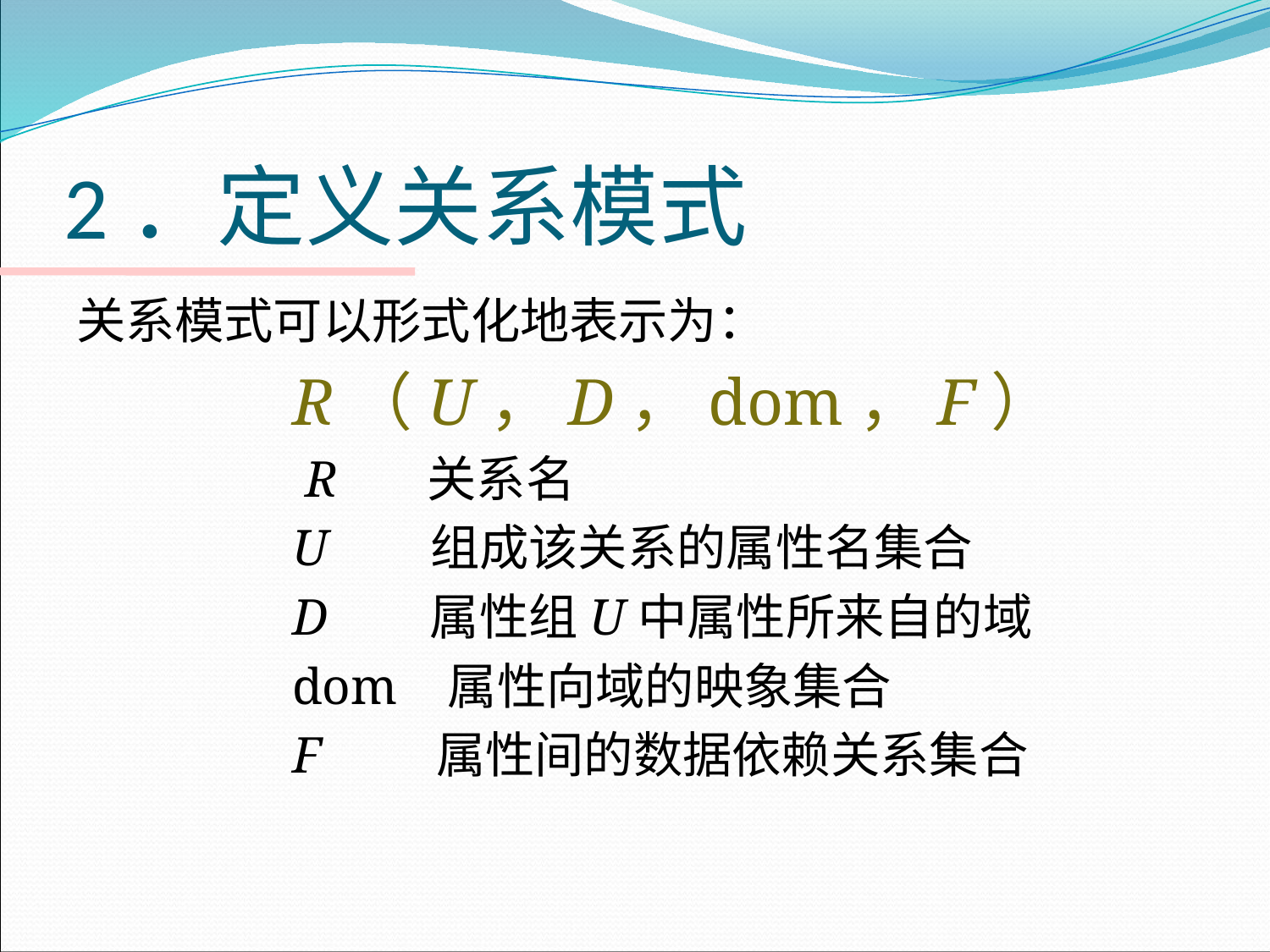

# 2．定义关系模式
关系模式可以形式化地表示为：
    	R（U，D，dom，F）
		 R      关系名
		U       组成该关系的属性名集合
		D       属性组U中属性所来自的域
		dom   属性向域的映象集合
		F        属性间的数据依赖关系集合

130